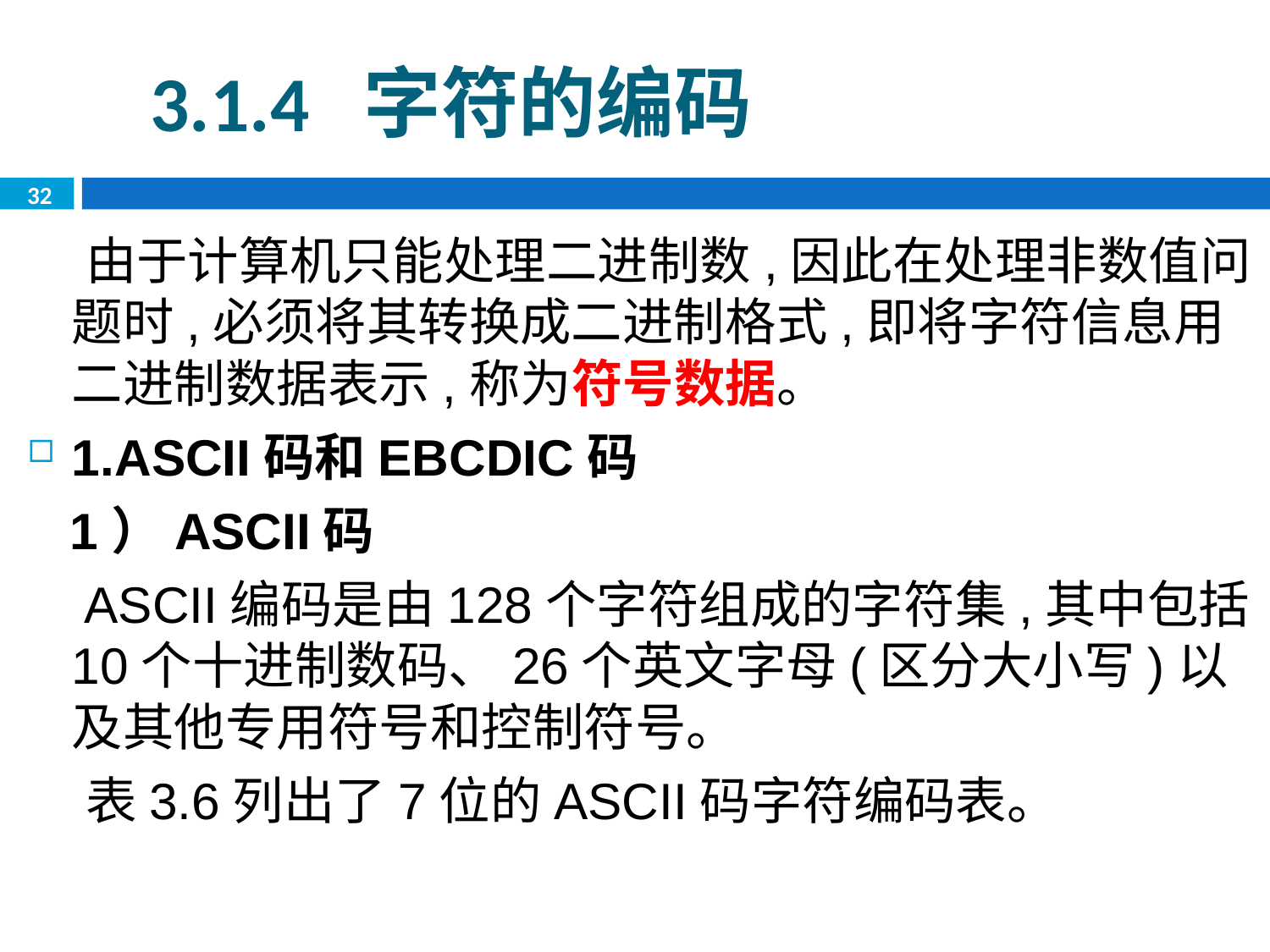

3.1.4  字符的编码
32
    由于计算机只能处理二进制数,因此在处理非数值问题时,必须将其转换成二进制格式,即将字符信息用二进制数据表示,称为符号数据。
1.ASCII码和EBCDIC码
   1）ASCII码
    ASCII编码是由128个字符组成的字符集,其中包括10个十进制数码、26个英文字母(区分大小写)以及其他专用符号和控制符号。
    表3.6列出了7位的ASCII码字符编码表。